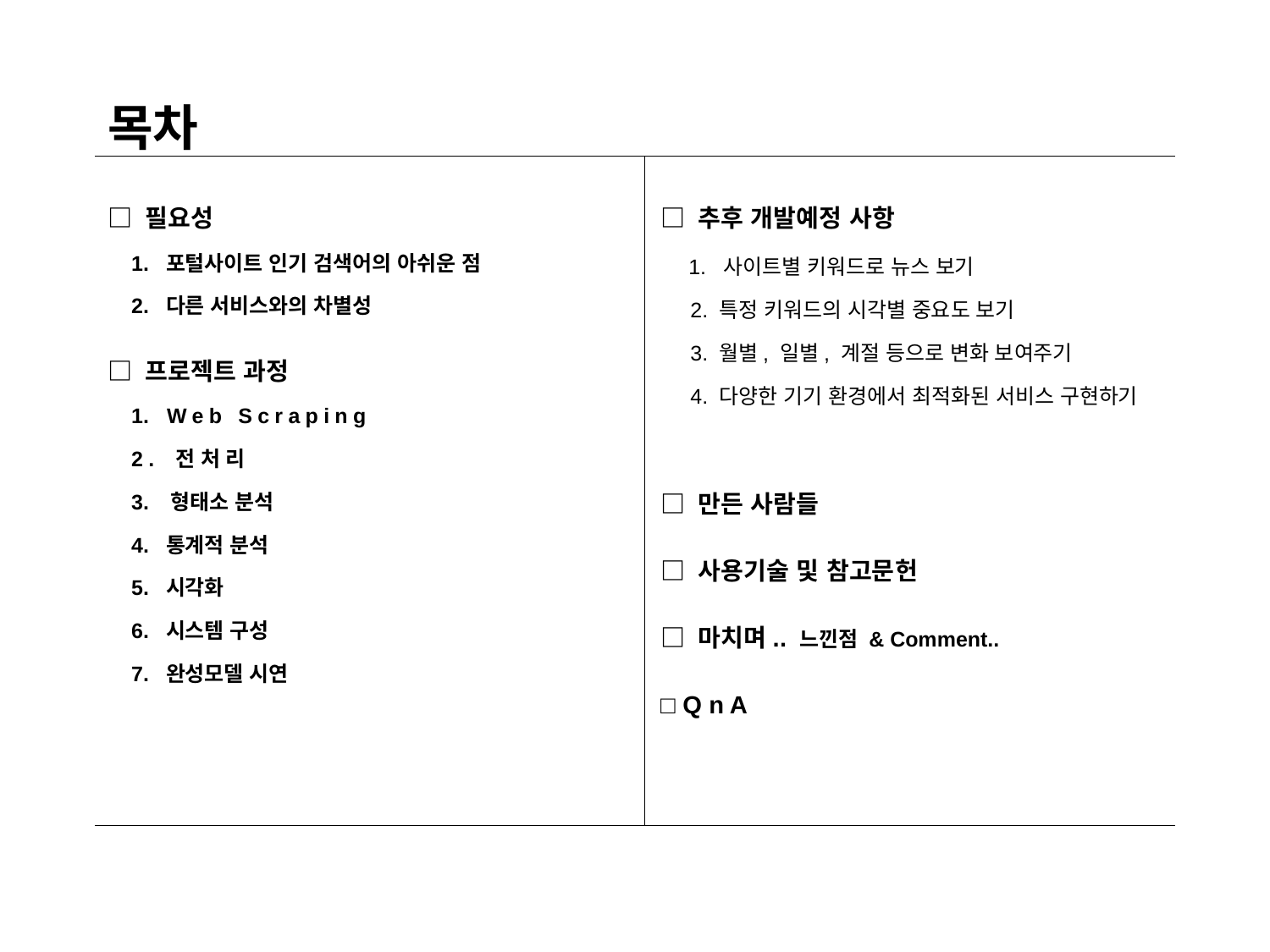

목차
□ 필요성
    1.  포털사이트 인기 검색어의 아쉬운 점
    2.  다른 서비스와의 차별성

□ 프로젝트 과정
    1.   Web Scraping
    2. 전처리
    3. 형태소 분석
    4.  통계적 분석
    5.  시각화
    6.  시스템 구성
    7.  완성모델 시연
□ 추후 개발예정 사항
    1.  사이트별 키워드로 뉴스 보기
     2. 특정 키워드의 시각별 중요도 보기
     3. 월별, 일별, 계절 등으로 변화 보여주기
     4. 다양한 기기 환경에서 최적화된 서비스 구현하기

□ 만든 사람들

□ 사용기술 및 참고문헌

□ 마치며.. 느낀점 & Comment..

□ Q n A